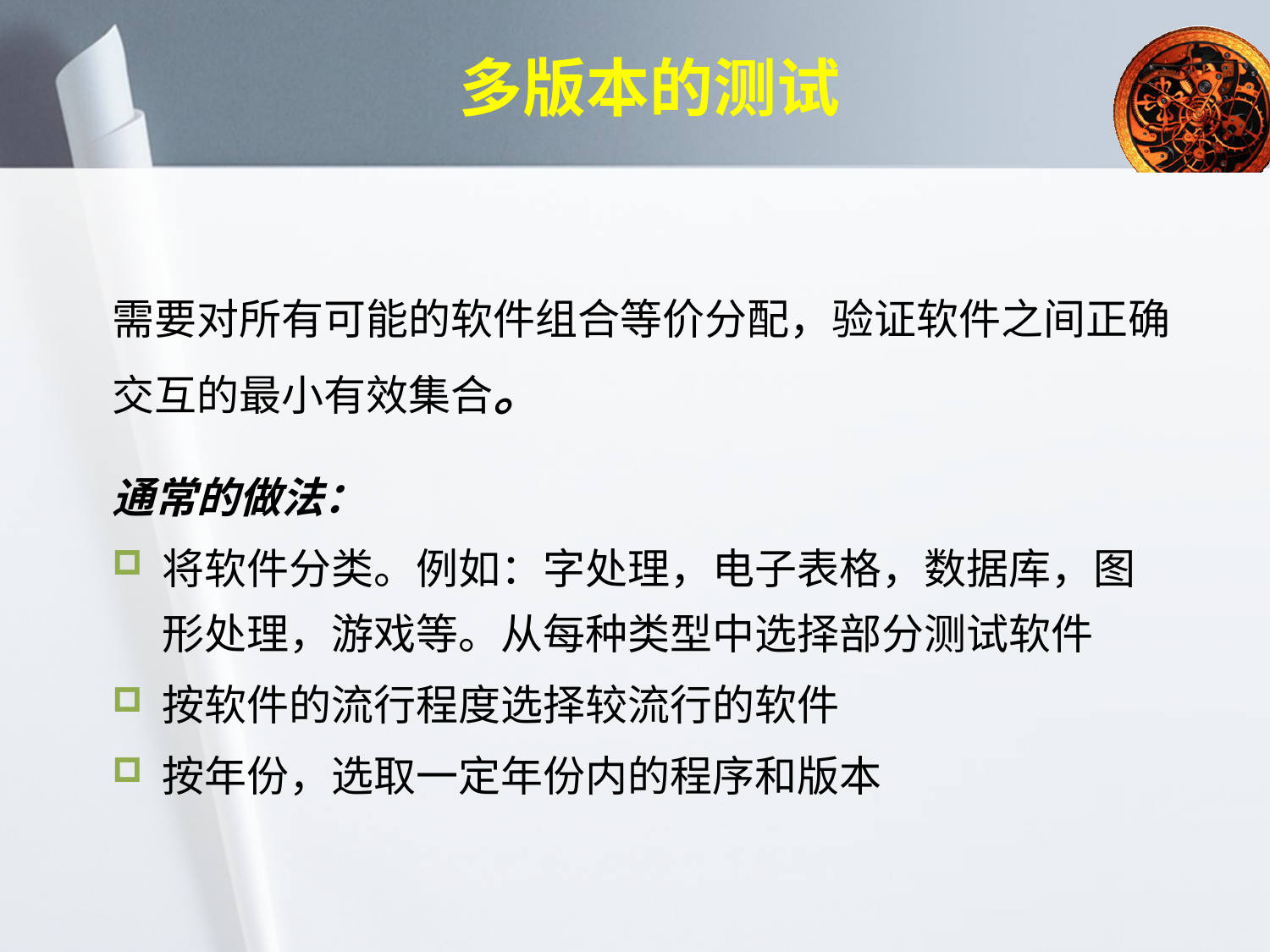

# 多版本的测试
需要对所有可能的软件组合等价分配，验证软件之间正确交互的最小有效集合。

通常的做法：
将软件分类。例如：字处理，电子表格，数据库，图形处理，游戏等。从每种类型中选择部分测试软件
按软件的流行程度选择较流行的软件
按年份，选取一定年份内的程序和版本